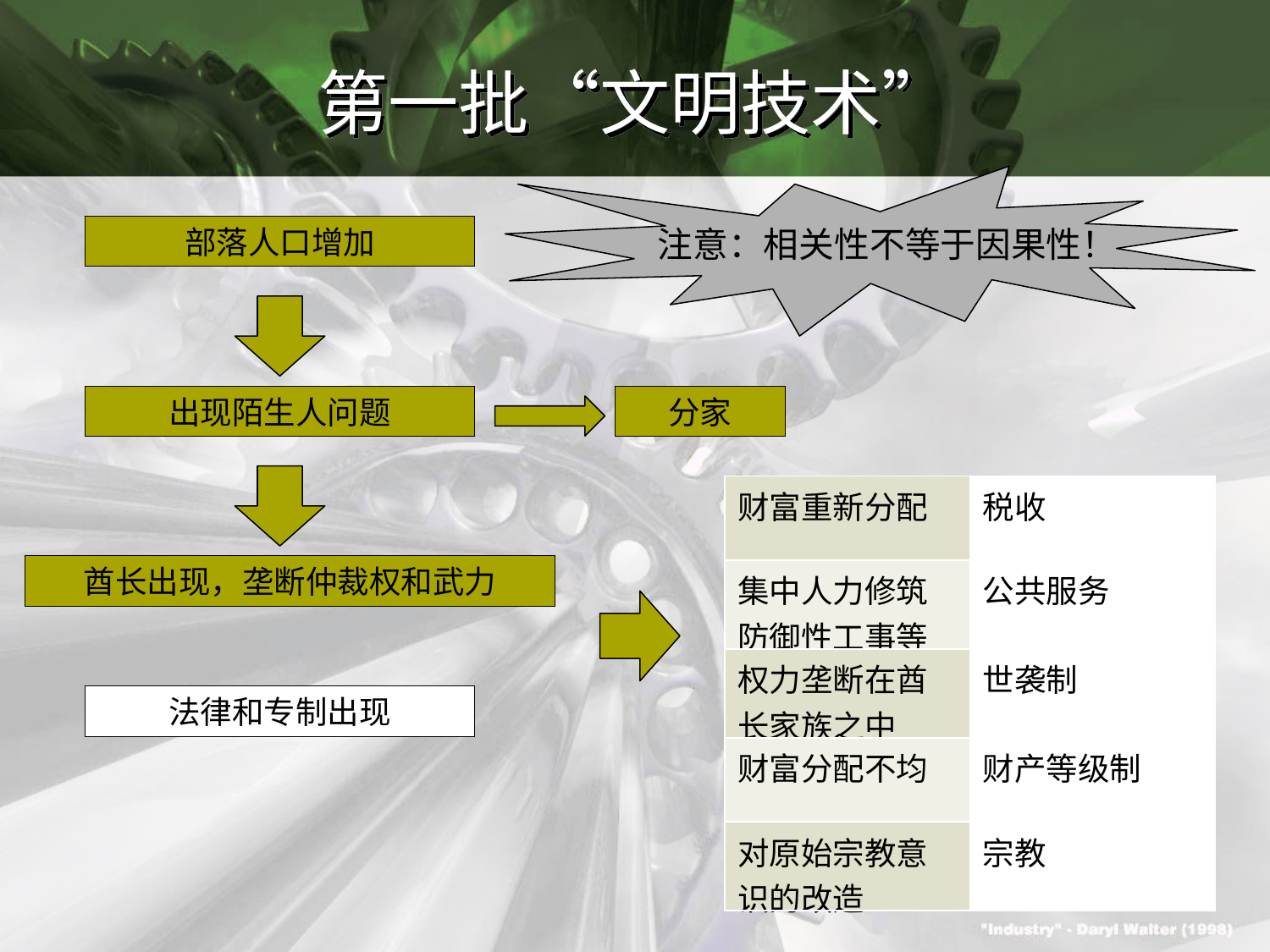

# 第一批“文明技术”

部落人口增加
注意：相关性不等于因果性！

出现陌生人问题
分家

| 财富重新分配 | 税收 |
| --- | --- |
| 集中人力修筑防御性工事等 | 公共服务 |
| 权力垄断在酋长家族之中 | 世袭制 |
| 财富分配不均 | 财产等级制 |
| 对原始宗教意识的改造 | 宗教 |
酋长出现，垄断仲裁权和武力

法律和专制出现